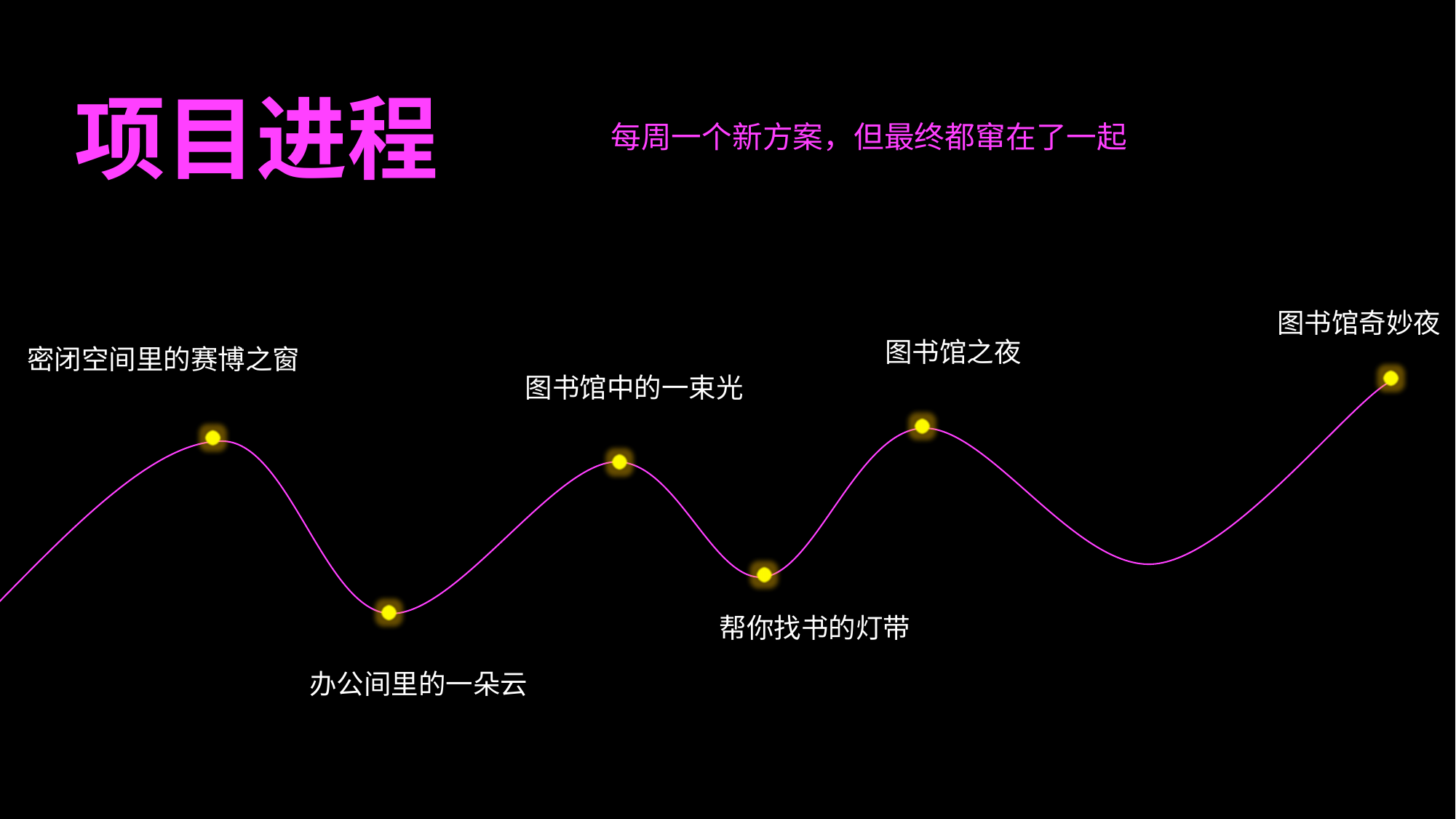

项目进程
每周一个新方案，但最终都窜在了一起
图书馆奇妙夜
图书馆之夜
密闭空间里的赛博之窗
图书馆中的一束光

帮你找书的灯带
办公间里的一朵云